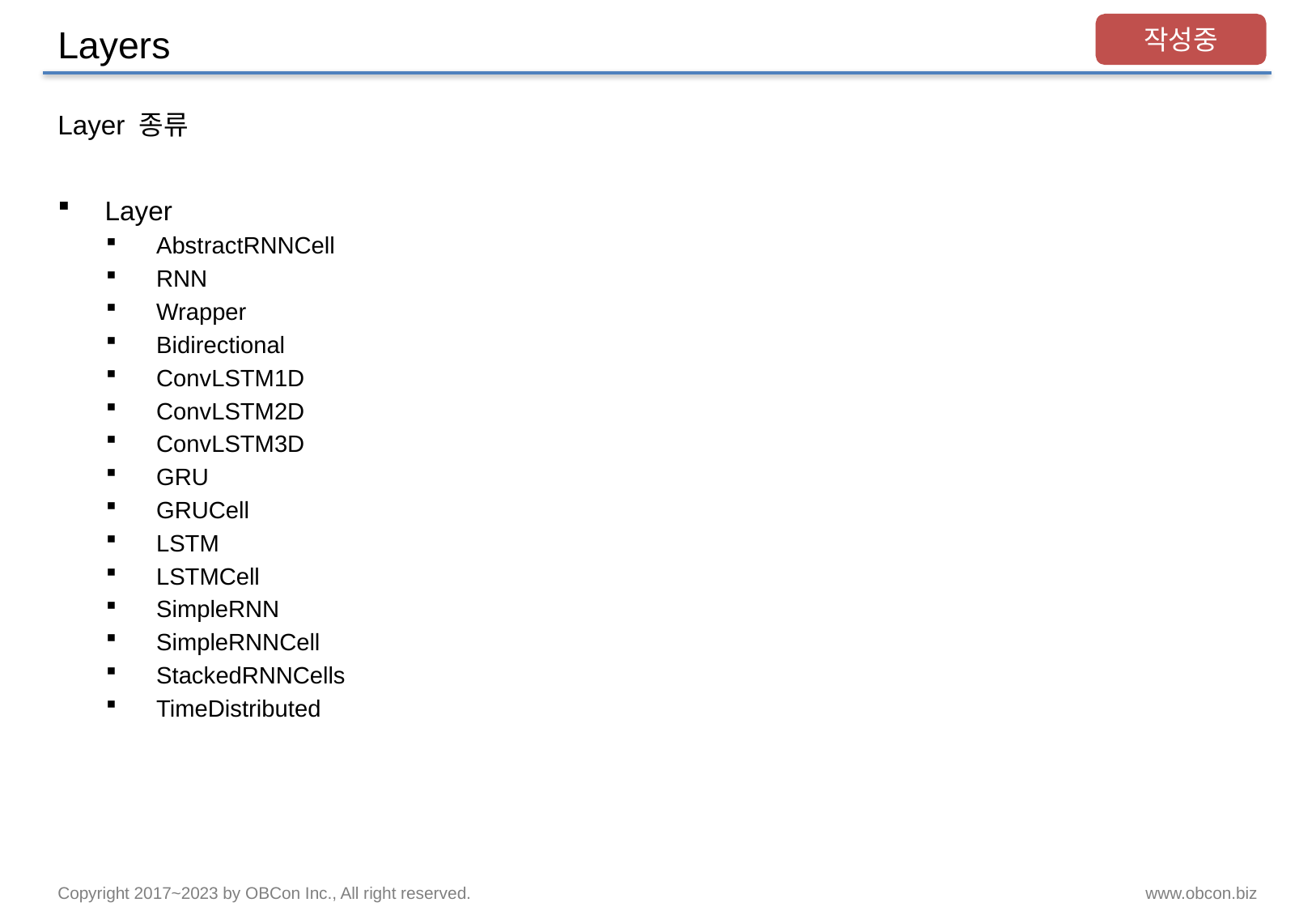

# Layers
작성중
Layer 종류
Layer
AbstractRNNCell
RNN
Wrapper
Bidirectional
ConvLSTM1D
ConvLSTM2D
ConvLSTM3D
GRU
GRUCell
LSTM
LSTMCell
SimpleRNN
SimpleRNNCell
StackedRNNCells
TimeDistributed